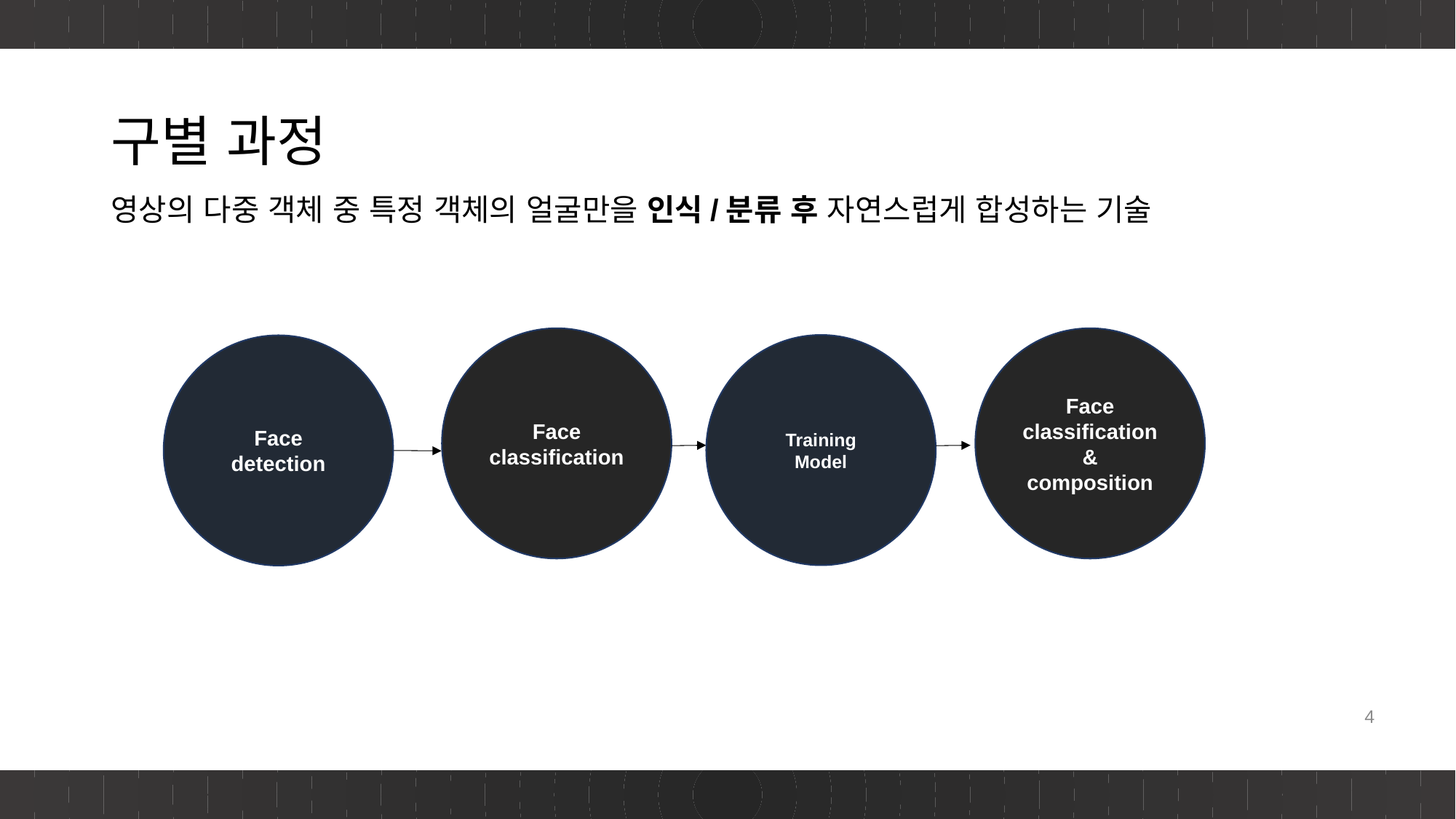

# 구별 과정
영상의 다중 객체 중 특정 객체의 얼굴만을 인식/분류 후 자연스럽게 합성하는 기술
Face classification & composition
Face classification
Training
Model
Face detection
4